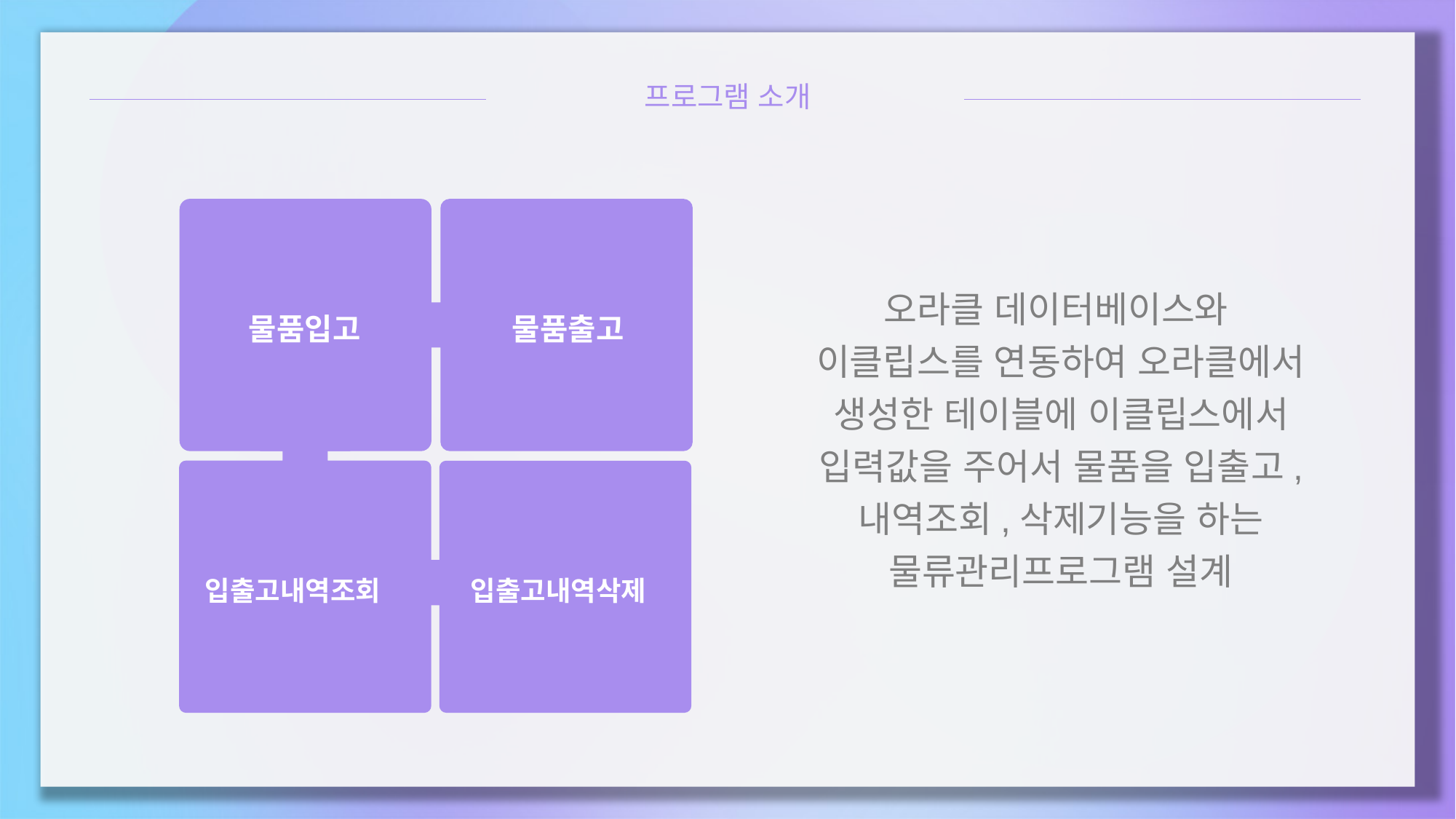

프로그램 소개

오라클 데이터베이스와
이클립스를 연동하여 오라클에서 생성한 테이블에 이클립스에서 입력값을 주어서 물품을 입출고, 내역조회,삭제기능을 하는 물류관리프로그램 설계
물품입고
물품출고

입출고내역조회
입출고내역삭제